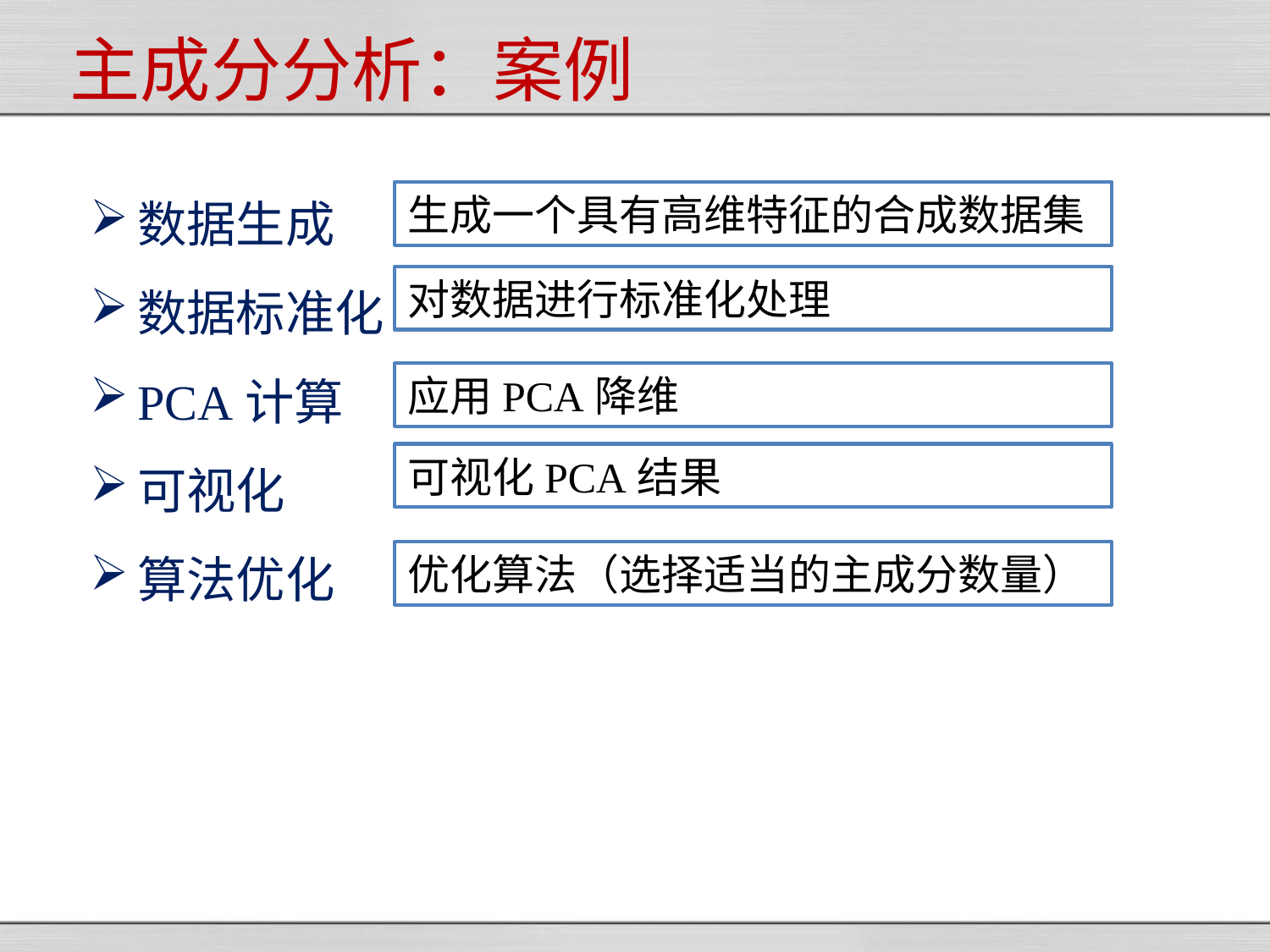

主成分分析：案例
数据生成
数据标准化
PCA计算
可视化
算法优化
生成一个具有高维特征的合成数据集
对数据进行标准化处理
应用PCA降维
可视化PCA结果
优化算法（选择适当的主成分数量）